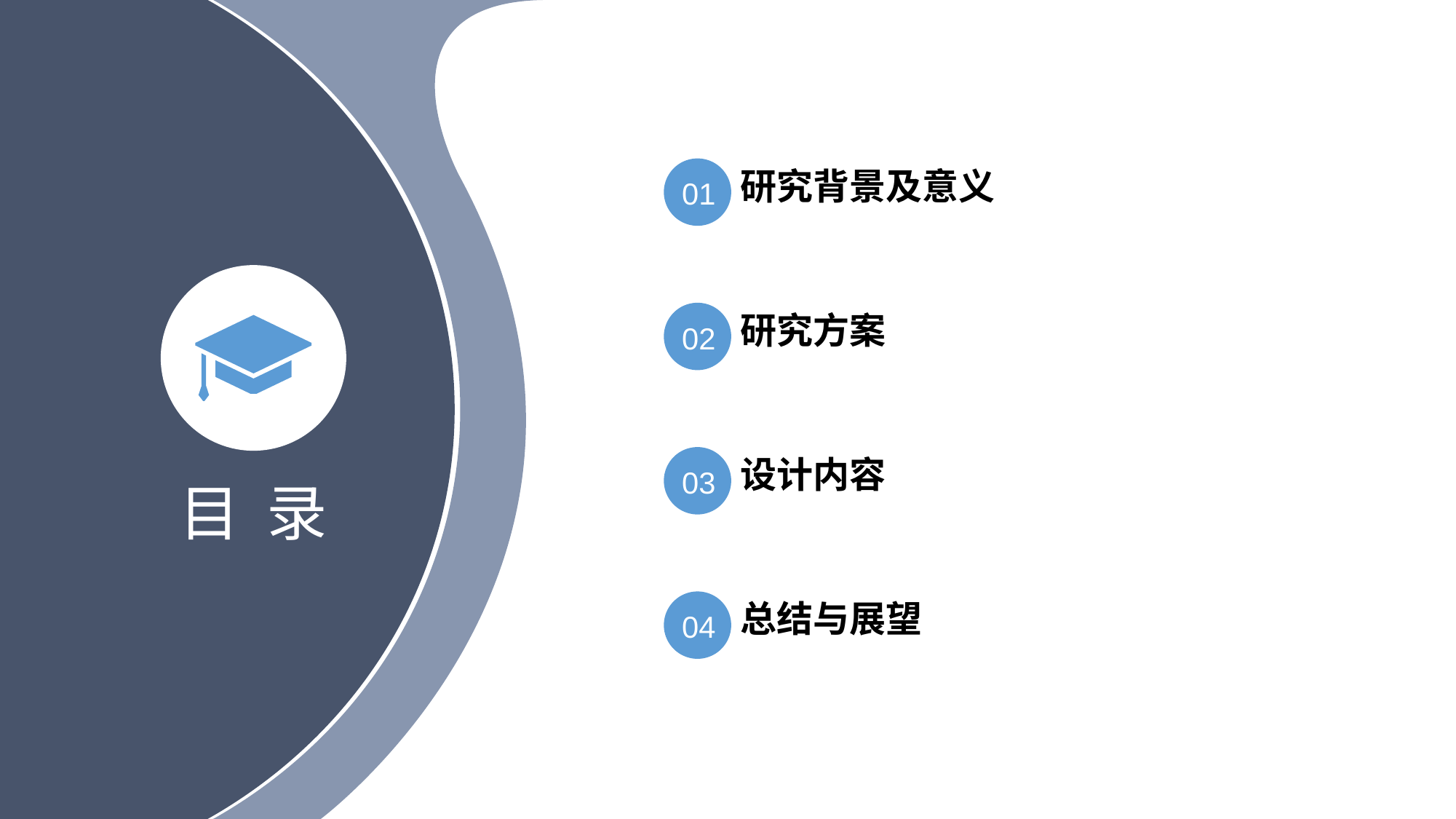

01
研究背景及意义

02
研究方案

03
设计内容
目  录

04
总结与展望